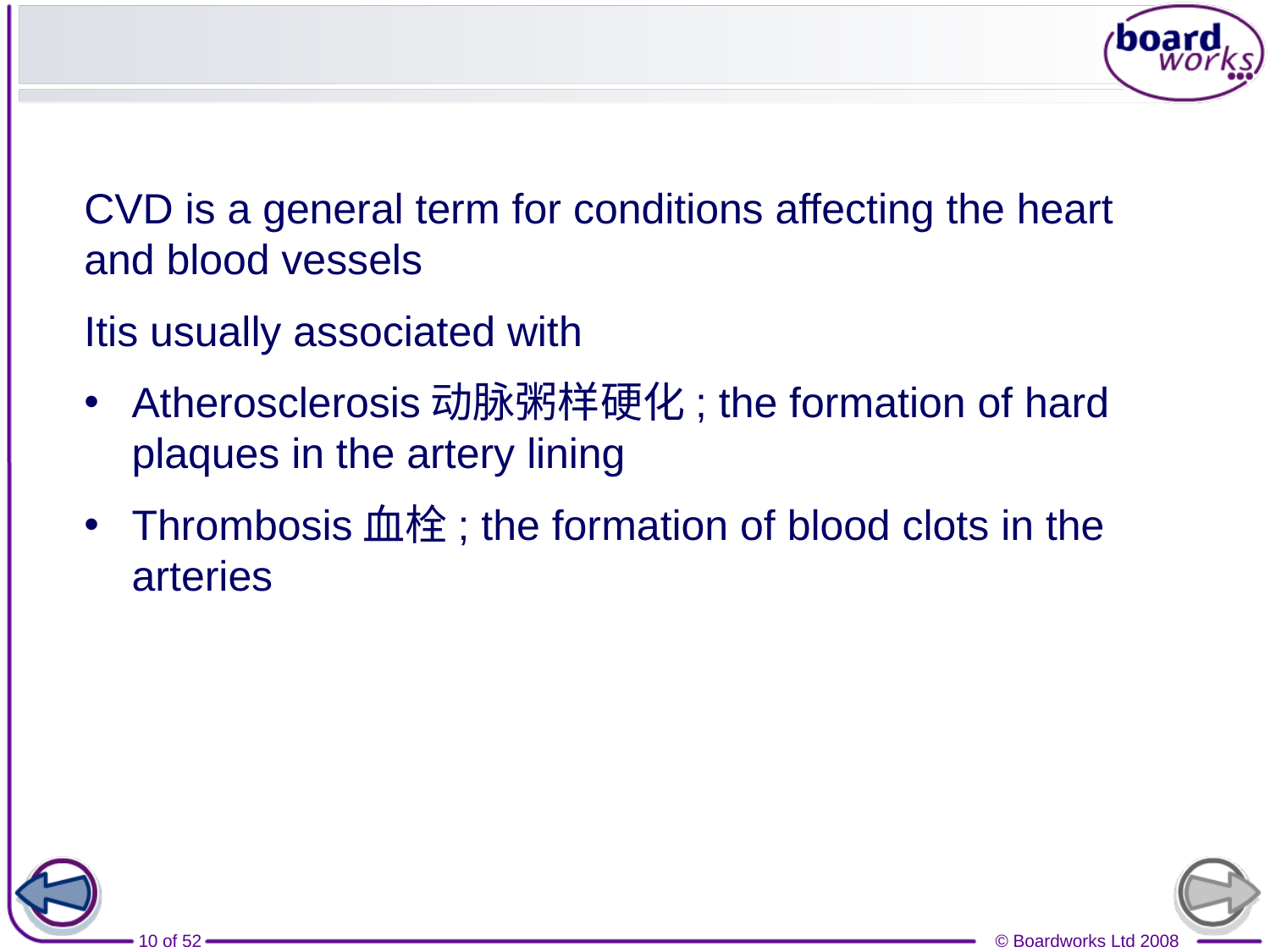

#
CVD is a general term for conditions affecting the heart and blood vessels
Itis usually associated with
Atherosclerosis动脉粥样硬化; the formation of hard plaques in the artery lining
Thrombosis血栓; the formation of blood clots in the arteries